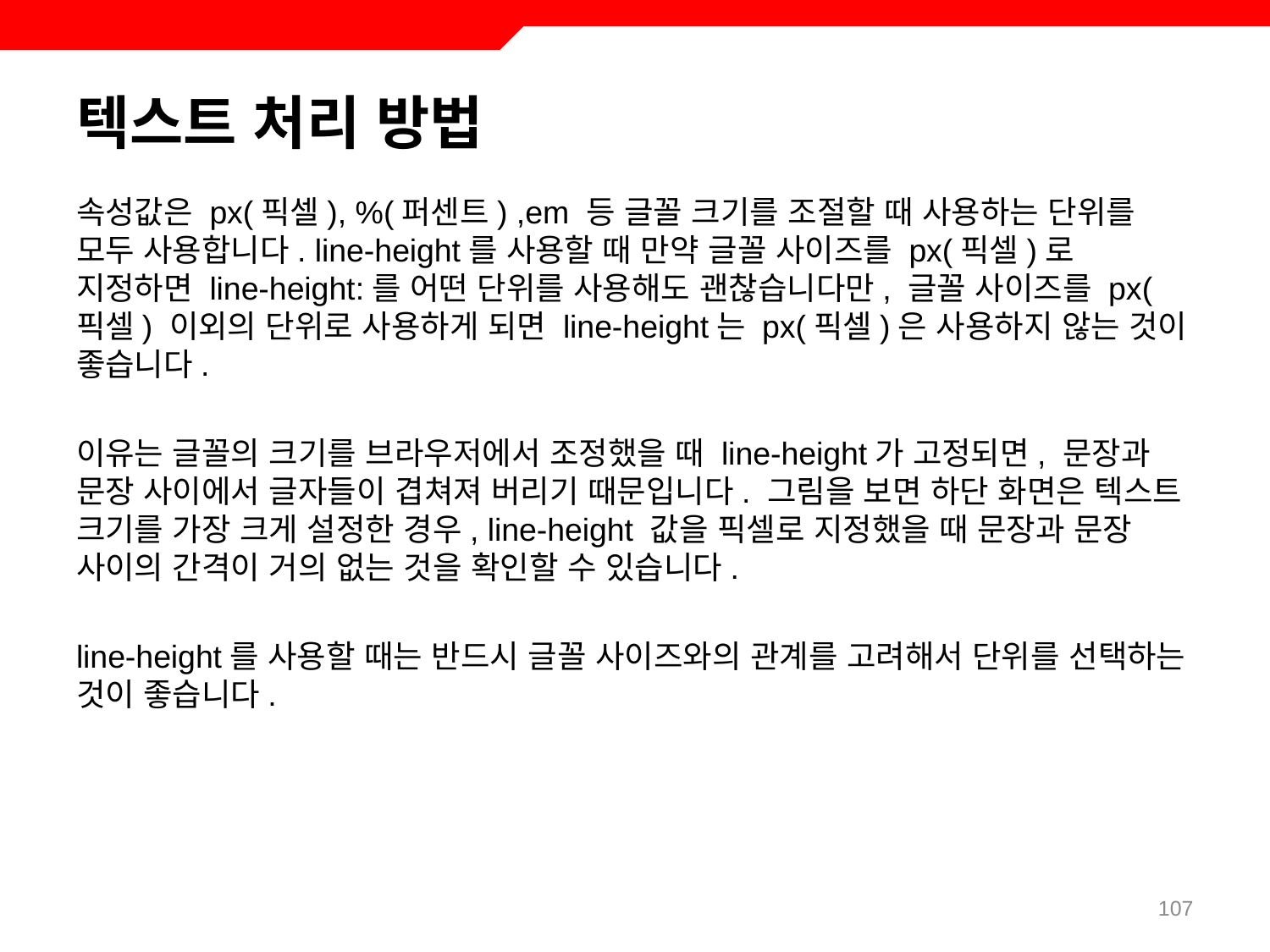

# 텍스트 처리 방법
속성값은 px(픽셀), %(퍼센트) ,em 등 글꼴 크기를 조절할 때 사용하는 단위를 모두 사용합니다. line-height를 사용할 때 만약 글꼴 사이즈를 px(픽셀)로 지정하면 line-height:를 어떤 단위를 사용해도 괜찮습니다만, 글꼴 사이즈를 px(픽셀) 이외의 단위로 사용하게 되면 line-height는 px(픽셀)은 사용하지 않는 것이 좋습니다.

이유는 글꼴의 크기를 브라우저에서 조정했을 때 line-height가 고정되면, 문장과 문장 사이에서 글자들이 겹쳐져 버리기 때문입니다. 그림을 보면 하단 화면은 텍스트 크기를 가장 크게 설정한 경우, line-height 값을 픽셀로 지정했을 때 문장과 문장 사이의 간격이 거의 없는 것을 확인할 수 있습니다.

line-height를 사용할 때는 반드시 글꼴 사이즈와의 관계를 고려해서 단위를 선택하는 것이 좋습니다.
107